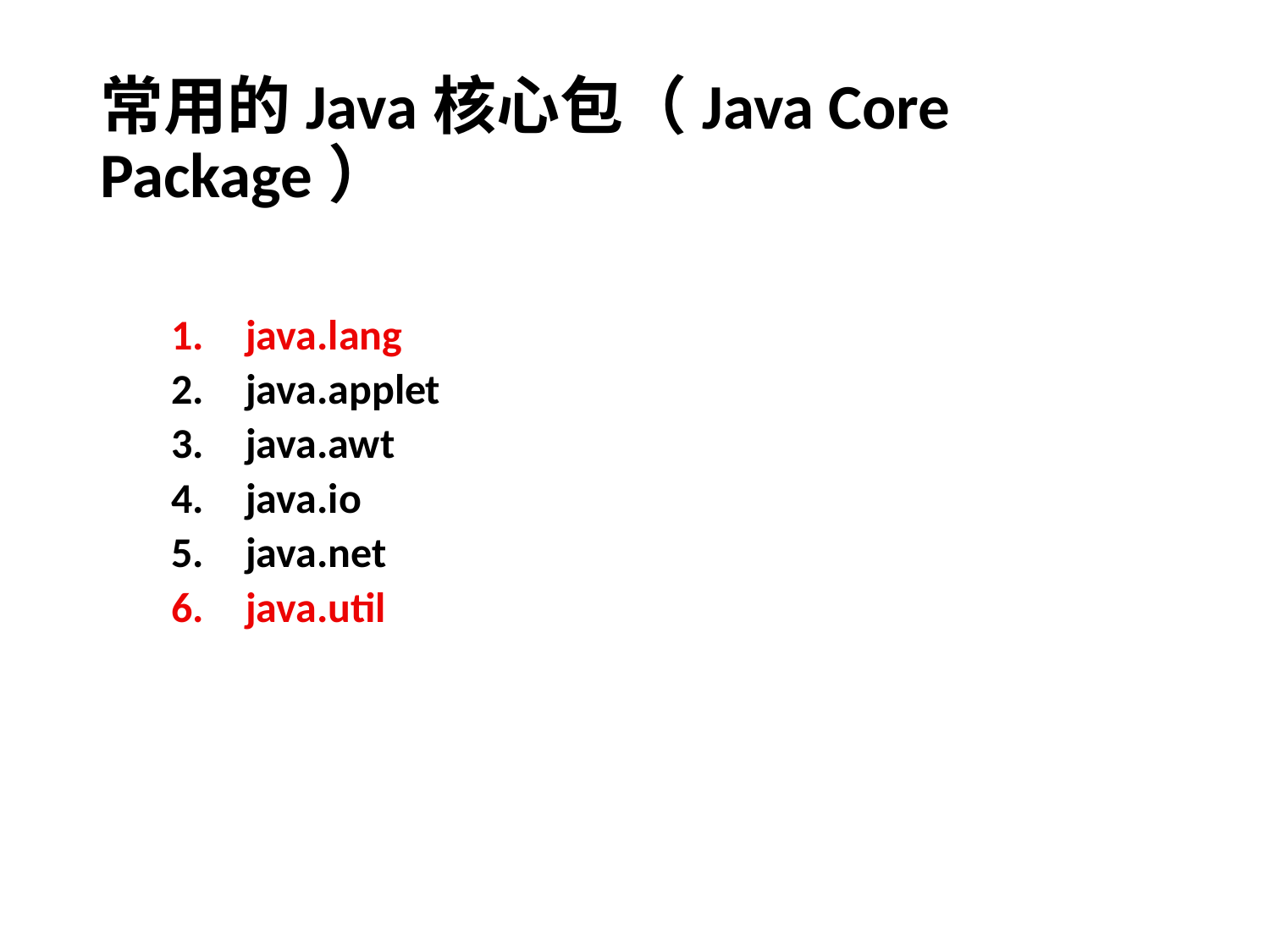

# 常用的Java核心包（Java Core Package）
java.lang
java.applet
java.awt
java.io
java.net
java.util